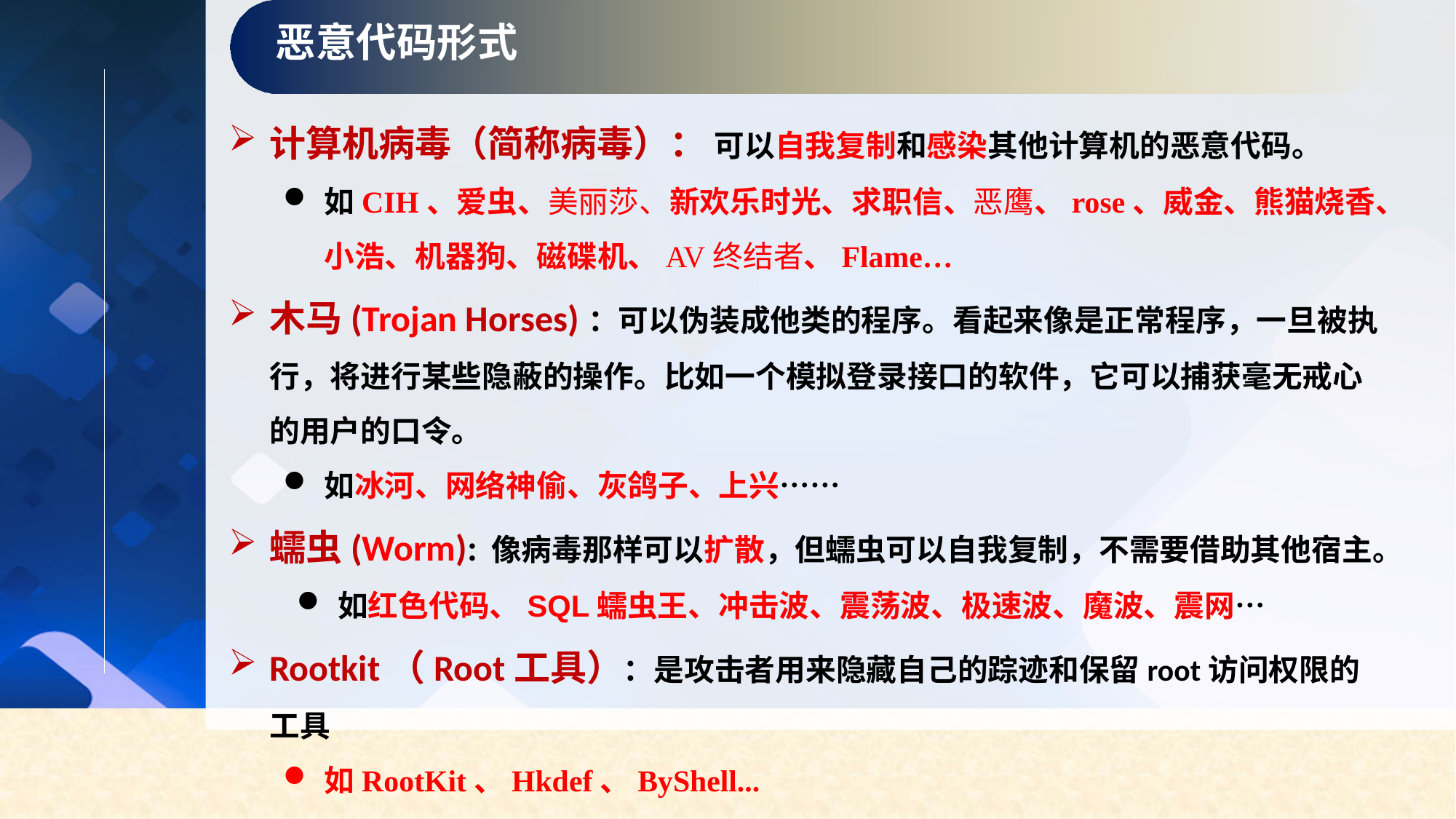

恶意代码形式
计算机病毒（简称病毒）： 可以自我复制和感染其他计算机的恶意代码。
如CIH、爱虫、美丽莎、新欢乐时光、求职信、恶鹰、rose、威金、熊猫烧香、小浩、机器狗、磁碟机、AV终结者、Flame…
木马(Trojan Horses)：可以伪装成他类的程序。看起来像是正常程序，一旦被执行，将进行某些隐蔽的操作。比如一个模拟登录接口的软件，它可以捕获毫无戒心的用户的口令。
如冰河、网络神偷、灰鸽子、上兴……
蠕虫(Worm): 像病毒那样可以扩散，但蠕虫可以自我复制，不需要借助其他宿主。
如红色代码、SQL蠕虫王、冲击波、震荡波、极速波、魔波、震网…
Rootkit（Root工具）：是攻击者用来隐藏自己的踪迹和保留root访问权限的工具
如RootKit、Hkdef、ByShell...